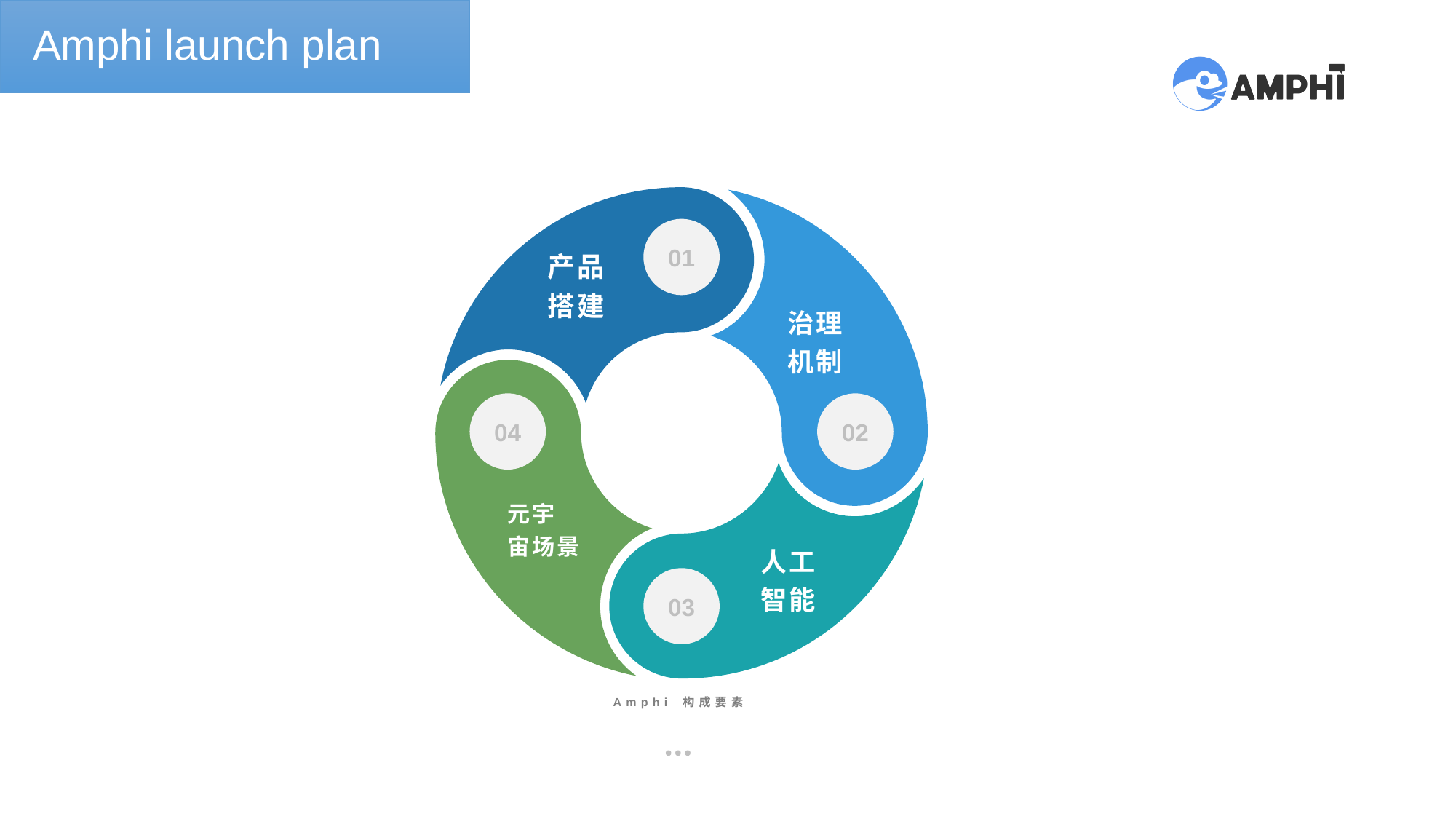

Amphi launch plan

01
产品搭建
治理机制

04
02

元宇宙场景
人工智能
03
Amphi 构成要素